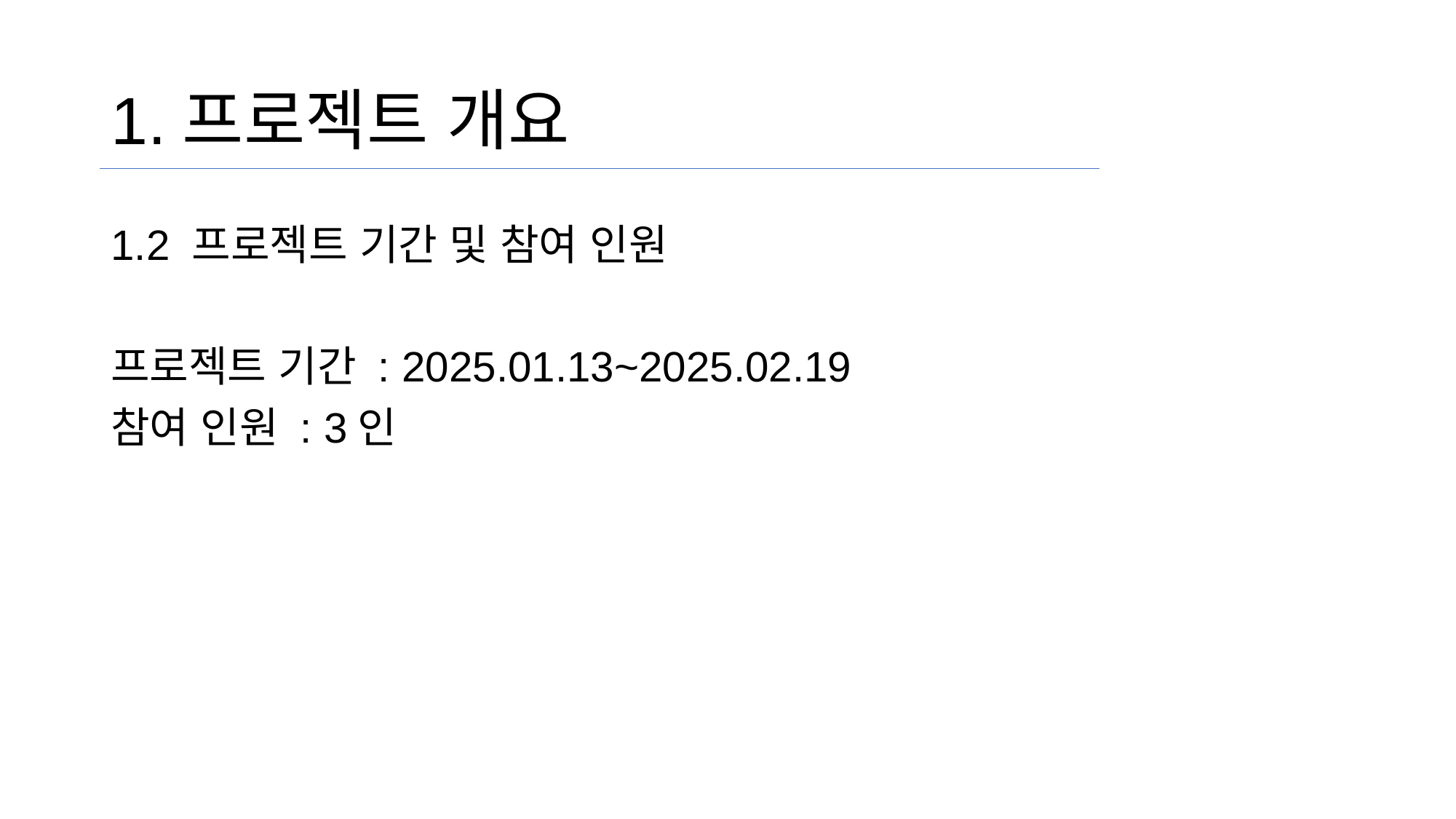

# 1.프로젝트 개요
1.2 프로젝트 기간 및 참여 인원

프로젝트 기간 : 2025.01.13~2025.02.19
참여 인원 : 3인